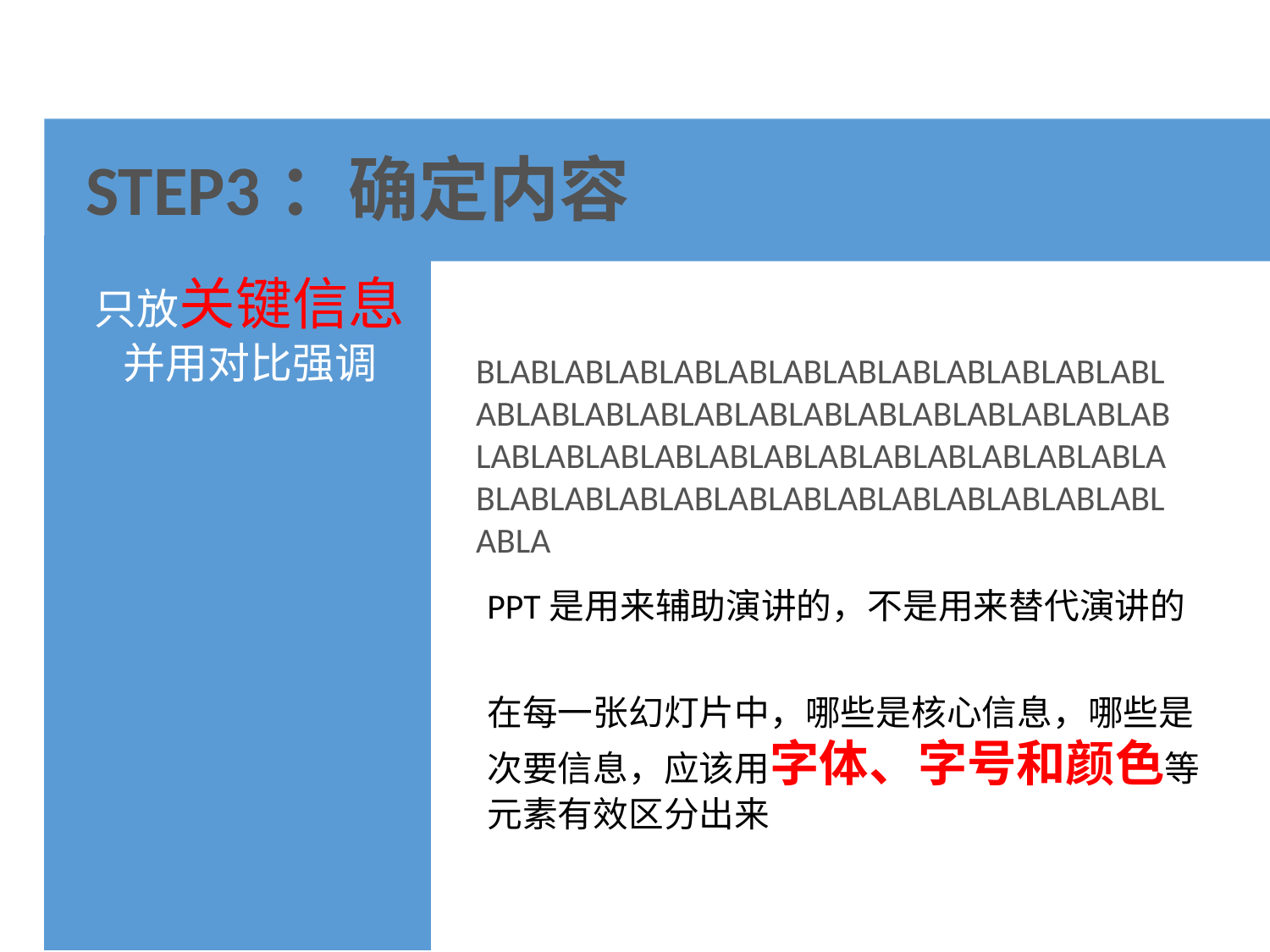

构思

STEP3：确定内容

只放关键信息
并用对比强调
BLABLABLABLABLABLABLABLABLABLABLABLABLABLABLABLABLABLABLABLABLABLABLABLABLABLABLABLABLABLABLABLABLABLABLABLABLABLABLABLABLABLABLABLABLABLABLABLABLABLABLABLA
PPT是用来辅助演讲的，不是用来替代演讲的
在每一张幻灯片中，哪些是核心信息，哪些是次要信息，应该用字体、字号和颜色等元素有效区分出来